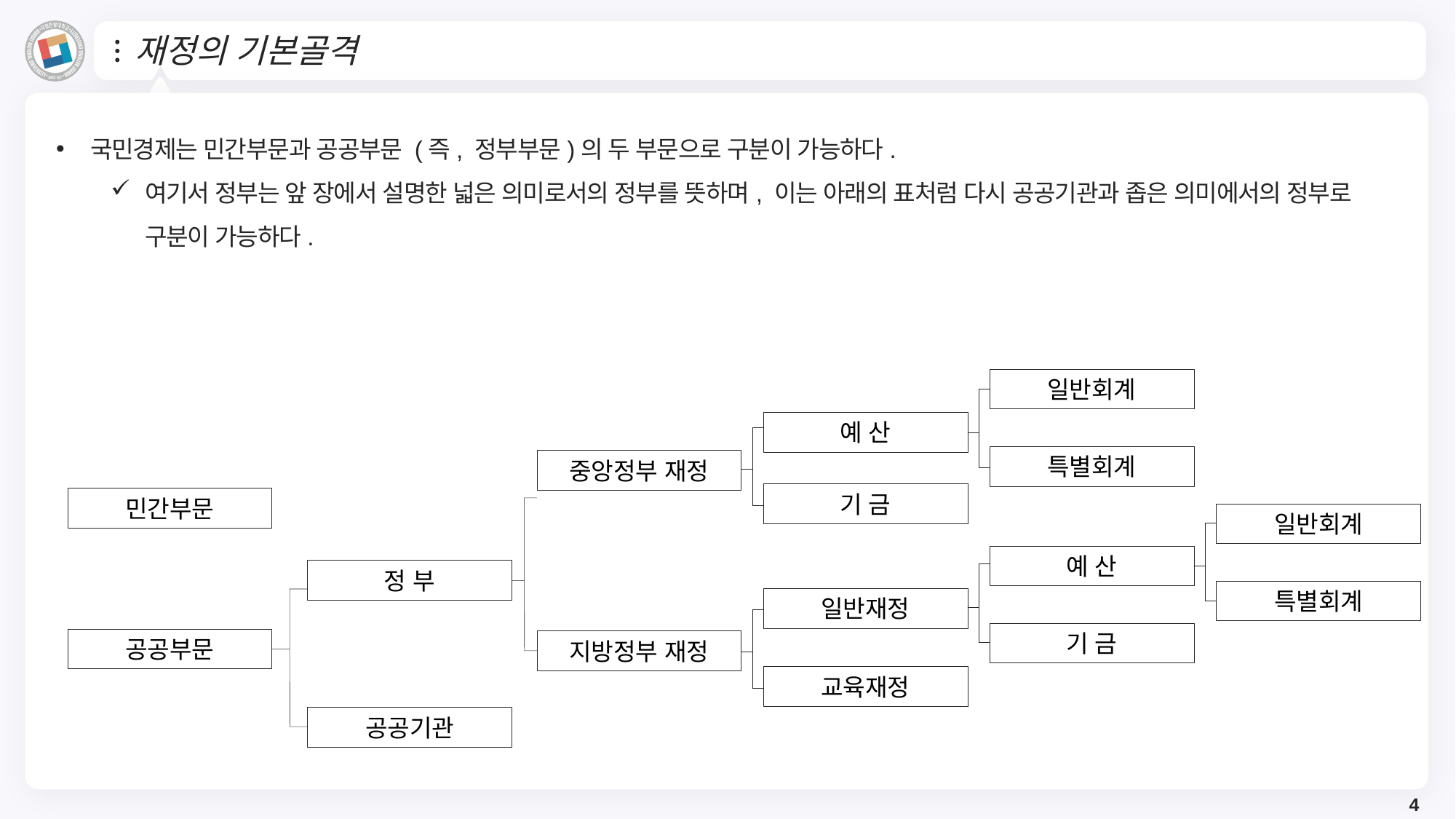

# 재정의 기본골격
국민경제는 민간부문과 공공부문 (즉, 정부부문)의 두 부문으로 구분이 가능하다.
여기서 정부는 앞 장에서 설명한 넓은 의미로서의 정부를 뜻하며, 이는 아래의 표처럼 다시 공공기관과 좁은 의미에서의 정부로 구분이 가능하다.
일반회계

예 산

특별회계
중앙정부 재정
기 금
민간부문

일반회계

예 산
정 부

특별회계
일반재정

기 금
공공부문
지방정부 재정
교육재정
공공기관
4